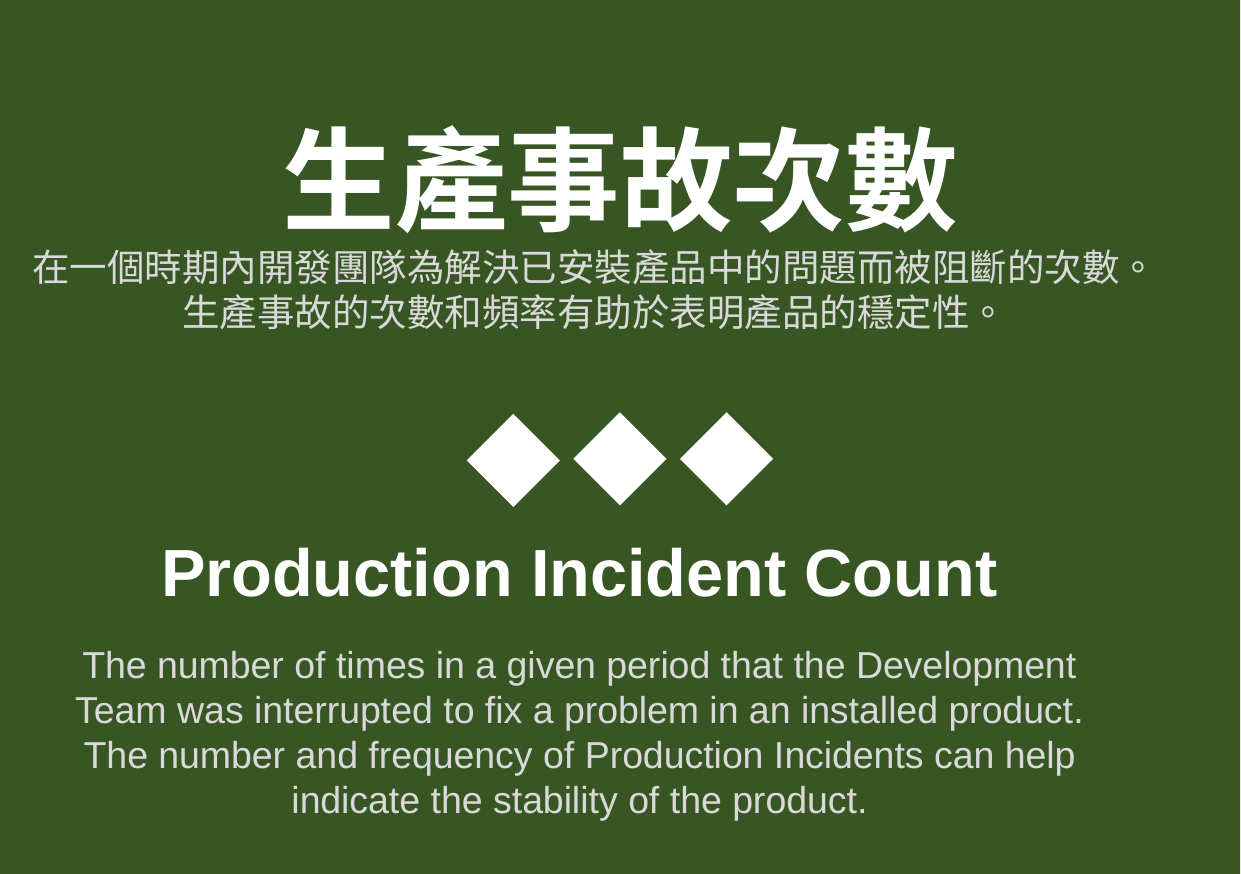

生產事故次數
在一個時期內開發團隊為解決已安裝產品中的問題而被阻斷的次數。
生產事故的次數和頻率有助於表明產品的穩定性。

Production Incident Count
The number of times in a given period that the Development Team was interrupted to fix a problem in an installed product. The number and frequency of Production Incidents can help indicate the stability of the product.